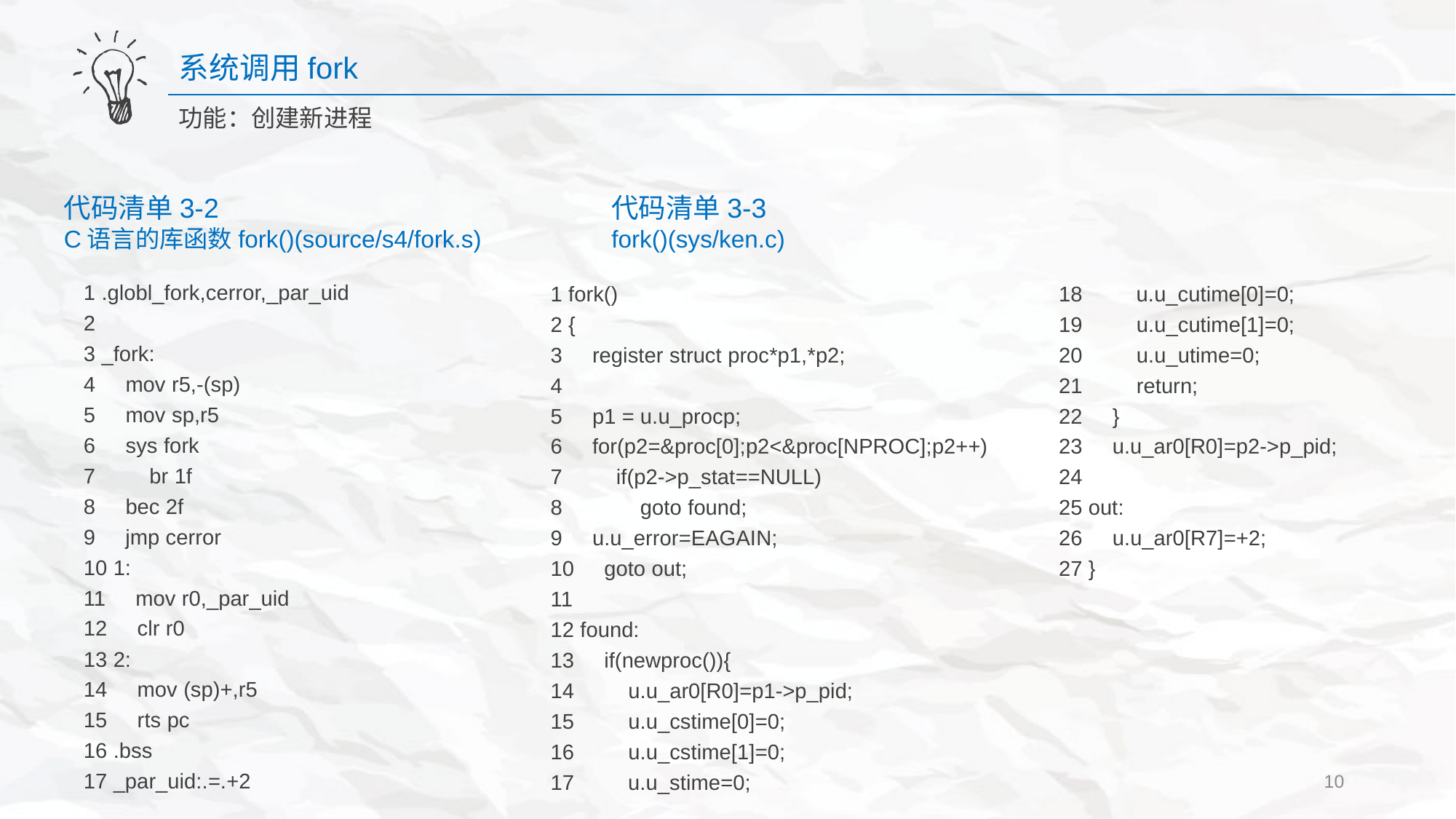

系统调用fork
功能：创建新进程
代码清单3-2
C语言的库函数fork()(source/s4/fork.s)
代码清单3-3
fork()(sys/ken.c)
​1 ​.globl​​​​_fork,​cerror,​_par_uid
​2​
​3​ _fork:
​4     ​​​​​mov​​​​ r5,-(sp)
​5     ​​​​​mov ​​​​sp,r5
​6     ​​​​​sys ​​​​fork
​7​​​​​​​​​         br ​1f
​8     ​​​​​bec​​​​ 2f
​9​​​​​     jmp ​​​​cerror
​10 ​1:
​11​​​​​     mov​​​​ r0,_par_uid
​12 ​​​​​    clr ​​​​r0
​13 ​2:
​14     ​​​​​mov​​​​ (sp)+,r5
​15     ​​​​​rts​​​​ pc
​16 ​.bss
​17​ _par_uid:​.=.+2
1​ fork()
2 ​{
3​​​​​     register ​struct ​proc​*p1,​*p2;
4​
5 ​​​​​    p1 ​= ​u.u_procp;
6     for(p2​=​&proc[0];​p2​<​&proc[NPROC];​p2++)
7​​​​​​​​​         if(p2->p_stat​==​NULL)
8             ​​​​​​​​​​​​​goto ​found;
9​​​​​     u.u_error​=​EAGAIN;
​10 ​​​​​    goto ​out;
​11​
​12​ found:
​13     ​​​​​if(newproc())​{
​14         ​​​​​​​​​u.u_ar0[R0]​=​p1->p_pid;
​15         ​​​​​​​​​u.u_cstime[0]​=​0;
​16         ​​​​​​​​​u.u_cstime[1]​=​0;
17 ​​​​​​​​​        u.u_stime​=​0;
18​​​​​​​​​         u.u_cutime[0]​=​0;
​19         ​​​​​​​​​u.u_cutime[1]​=​0;
​20         ​​​​​​​​​u.u_utime​=​0;
​21         ​​​​​​​​​return;
​22     ​​​​​}
​23 ​​​​​    u.u_ar0[R0]​=​p2->p_pid;
​24​
​25 ​out:
​26     ​​​​​u.u_ar0[R7]​=+​2;
​27 ​}
10